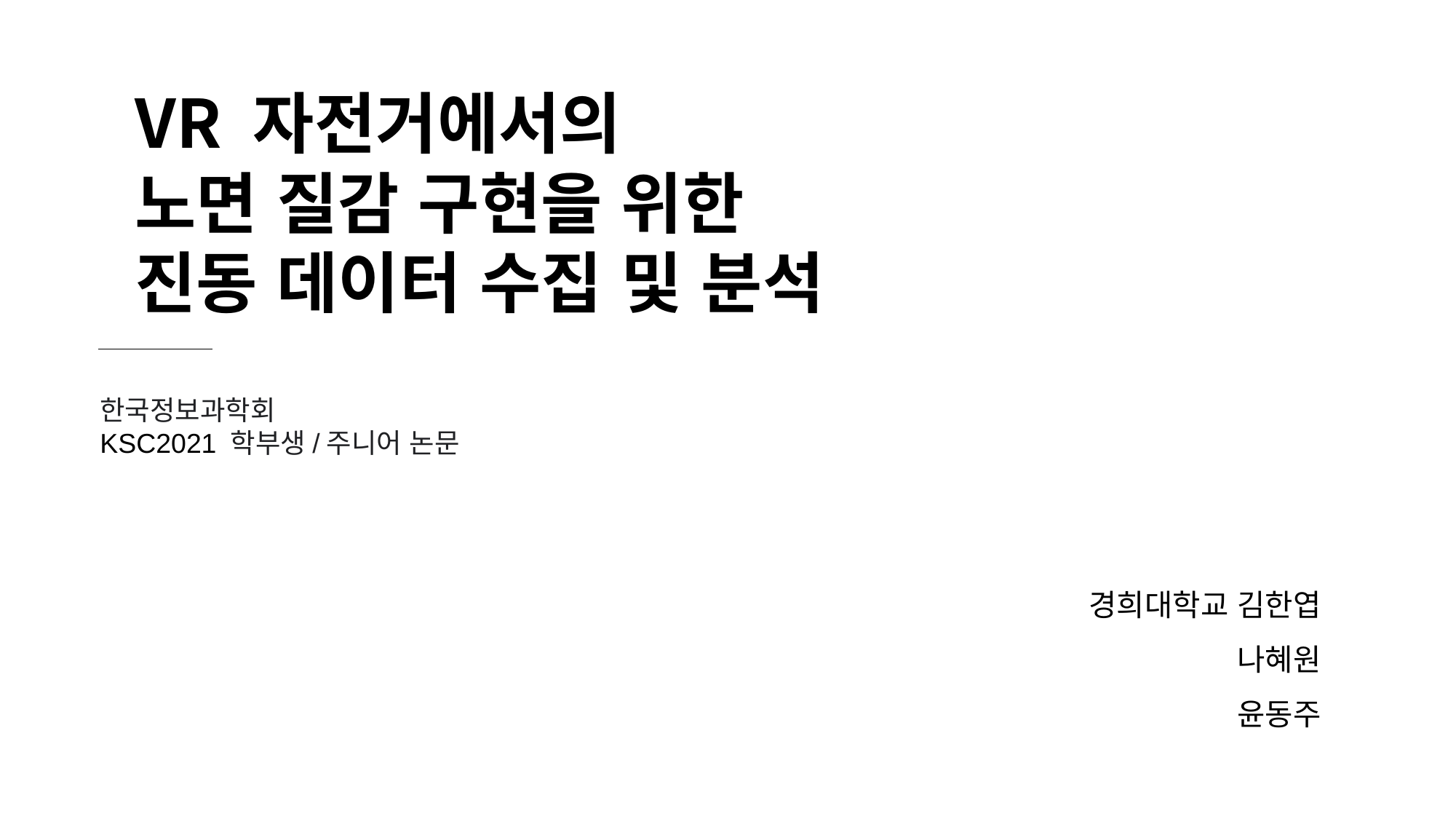

VR 자전거에서의
노면 질감 구현을 위한
진동 데이터 수집 및 분석
한국정보과학회
KSC2021 학부생/주니어 논문
경희대학교 김한엽
나혜원
윤동주